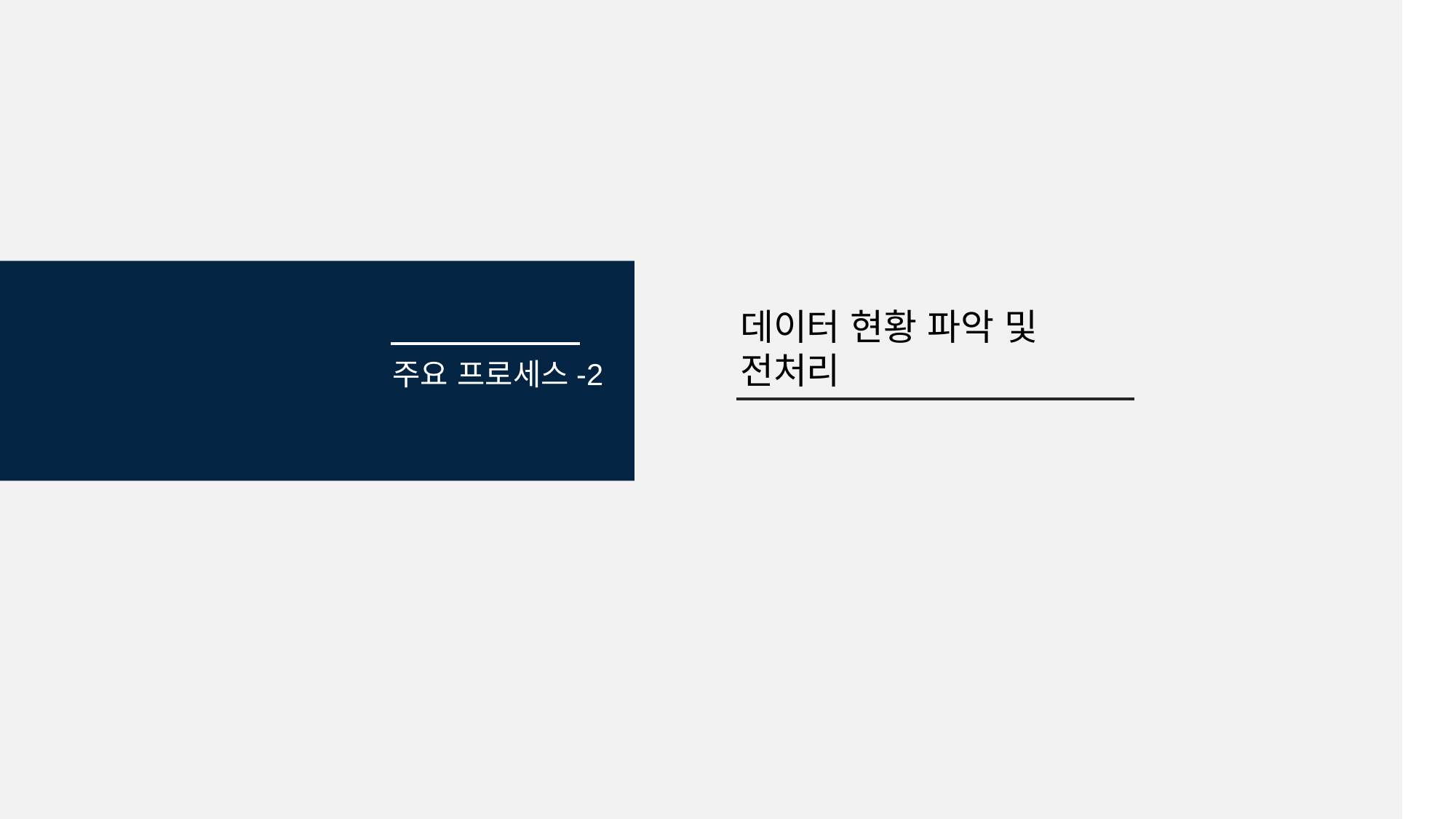

데이터 현황 파악 및
전처리
주요 프로세스-2